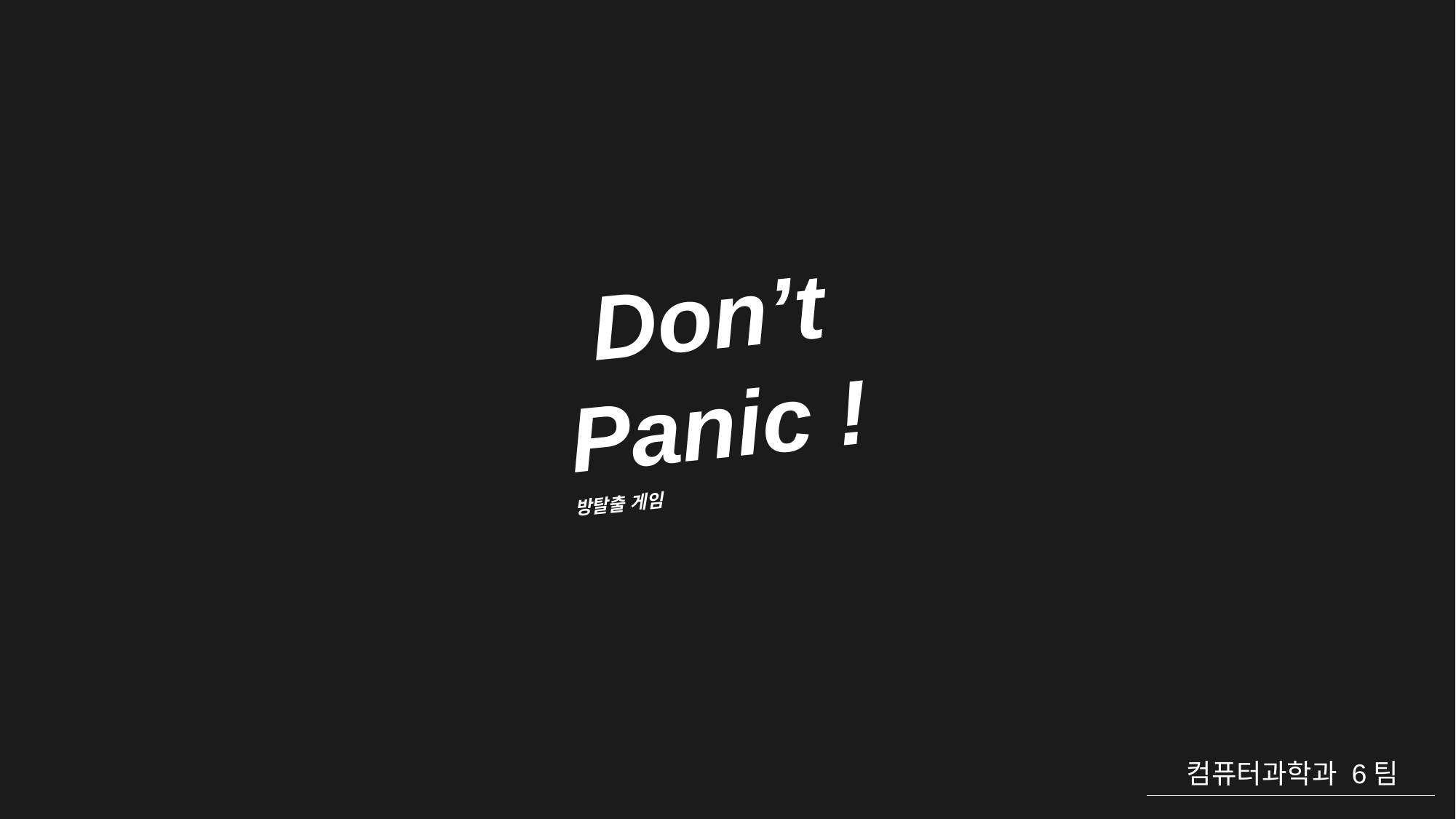

Don’t Panic !
방탈출 게임
컴퓨터과학과 6팀